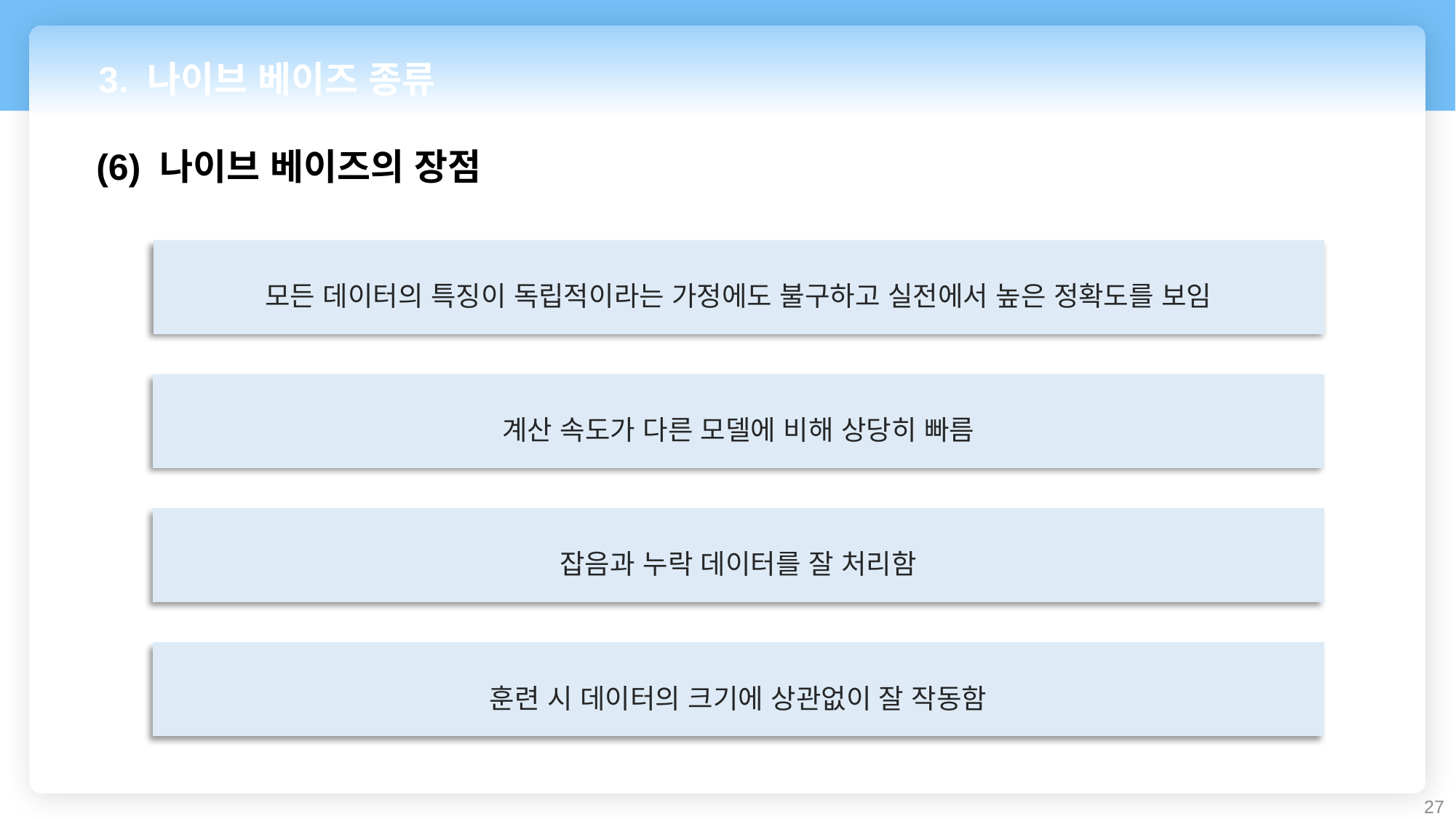

3. 나이브 베이즈 종류
(6) 나이브 베이즈의 장점
모든 데이터의 특징이 독립적이라는 가정에도 불구하고 실전에서 높은 정확도를 보임
계산 속도가 다른 모델에 비해 상당히 빠름
잡음과 누락 데이터를 잘 처리함
훈련 시 데이터의 크기에 상관없이 잘 작동함
27